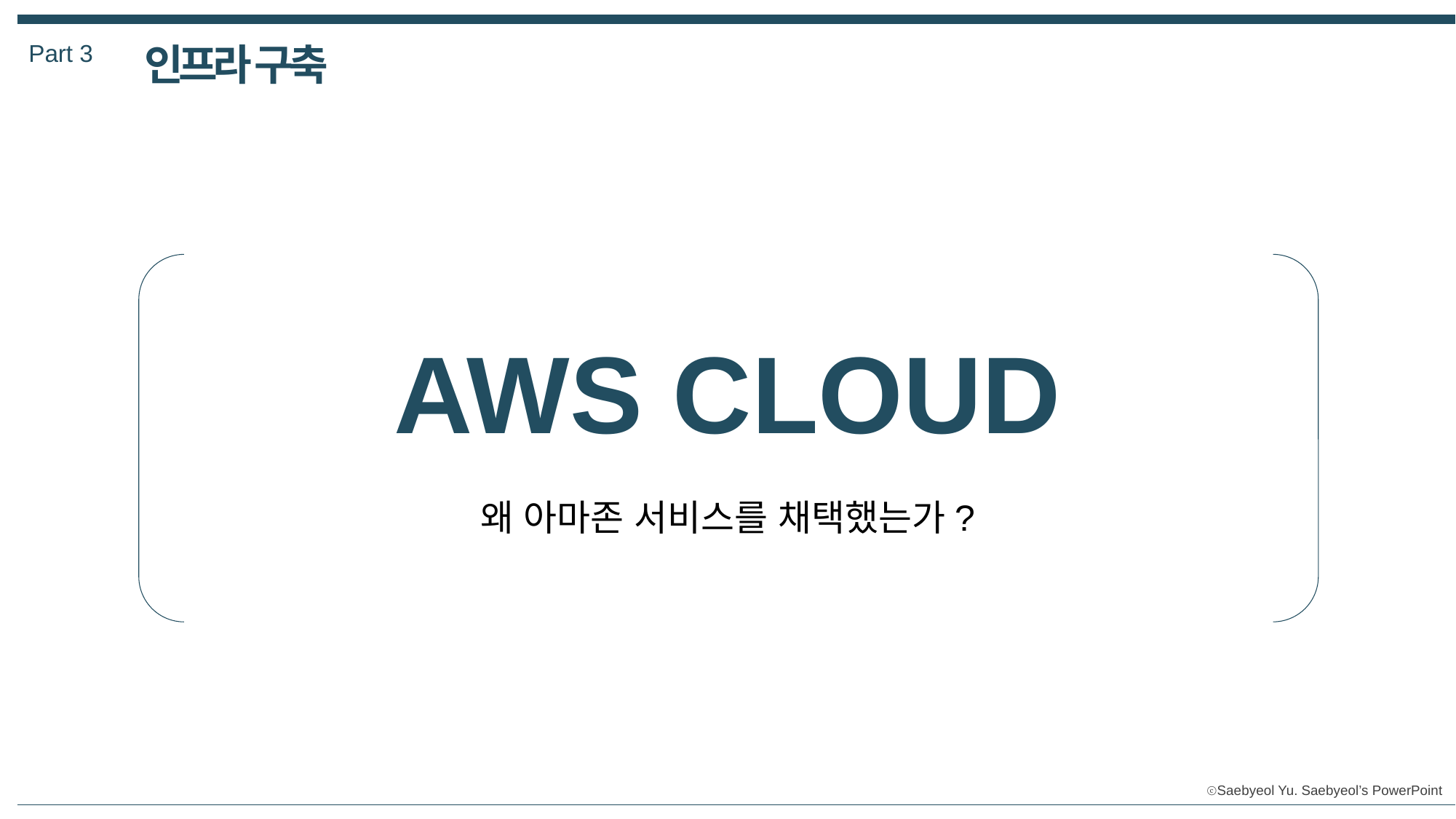

Part 3
인프라 구축

AWS CLOUD
왜 아마존 서비스를 채택했는가?